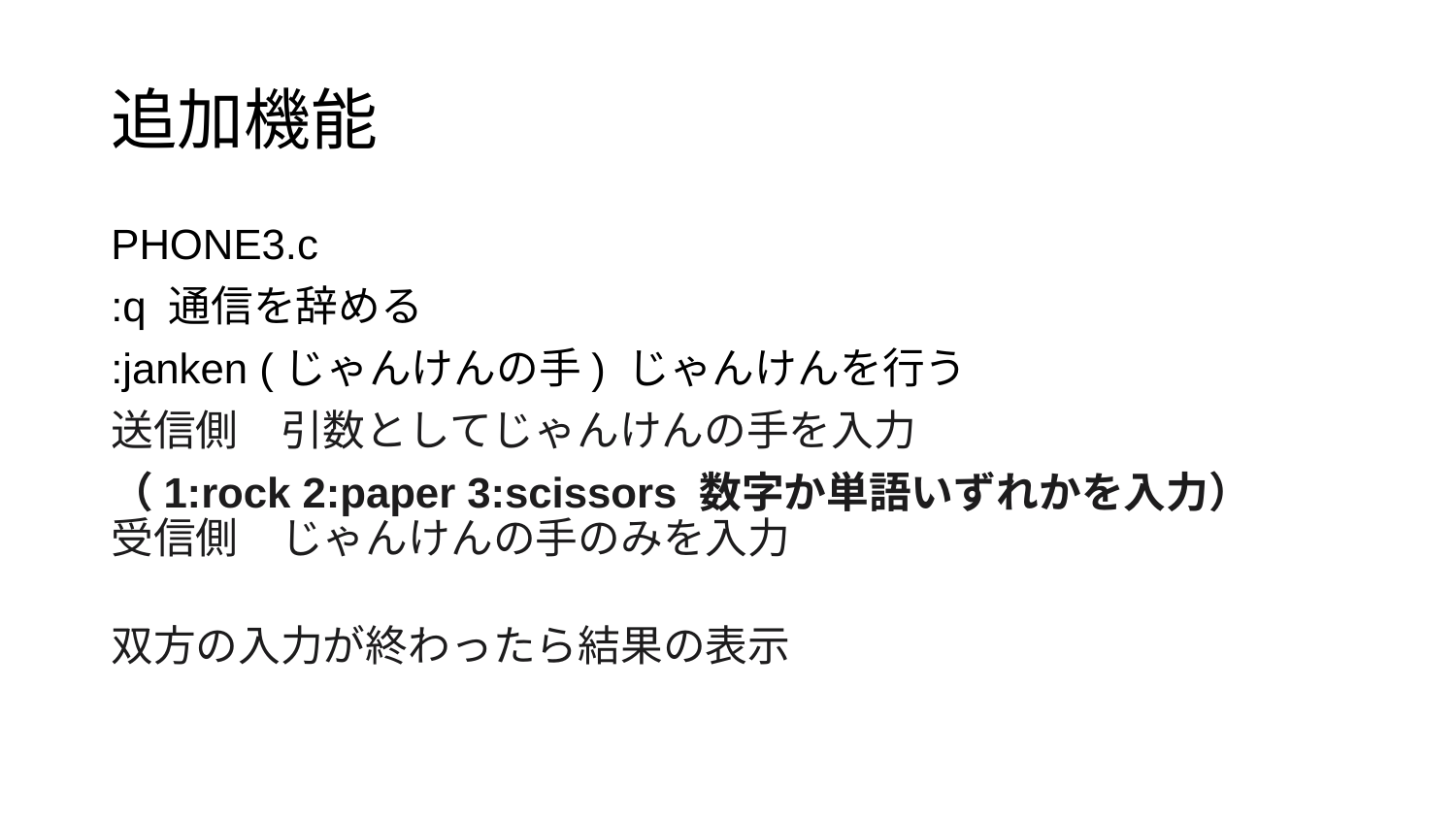

# 追加機能
PHONE3.c
:q 通信を辞める
:janken (じゃんけんの手) じゃんけんを行う
送信側　引数としてじゃんけんの手を入力
（1:rock 2:paper 3:scissors 数字か単語いずれかを入力）
受信側　じゃんけんの手のみを入力
双方の入力が終わったら結果の表示